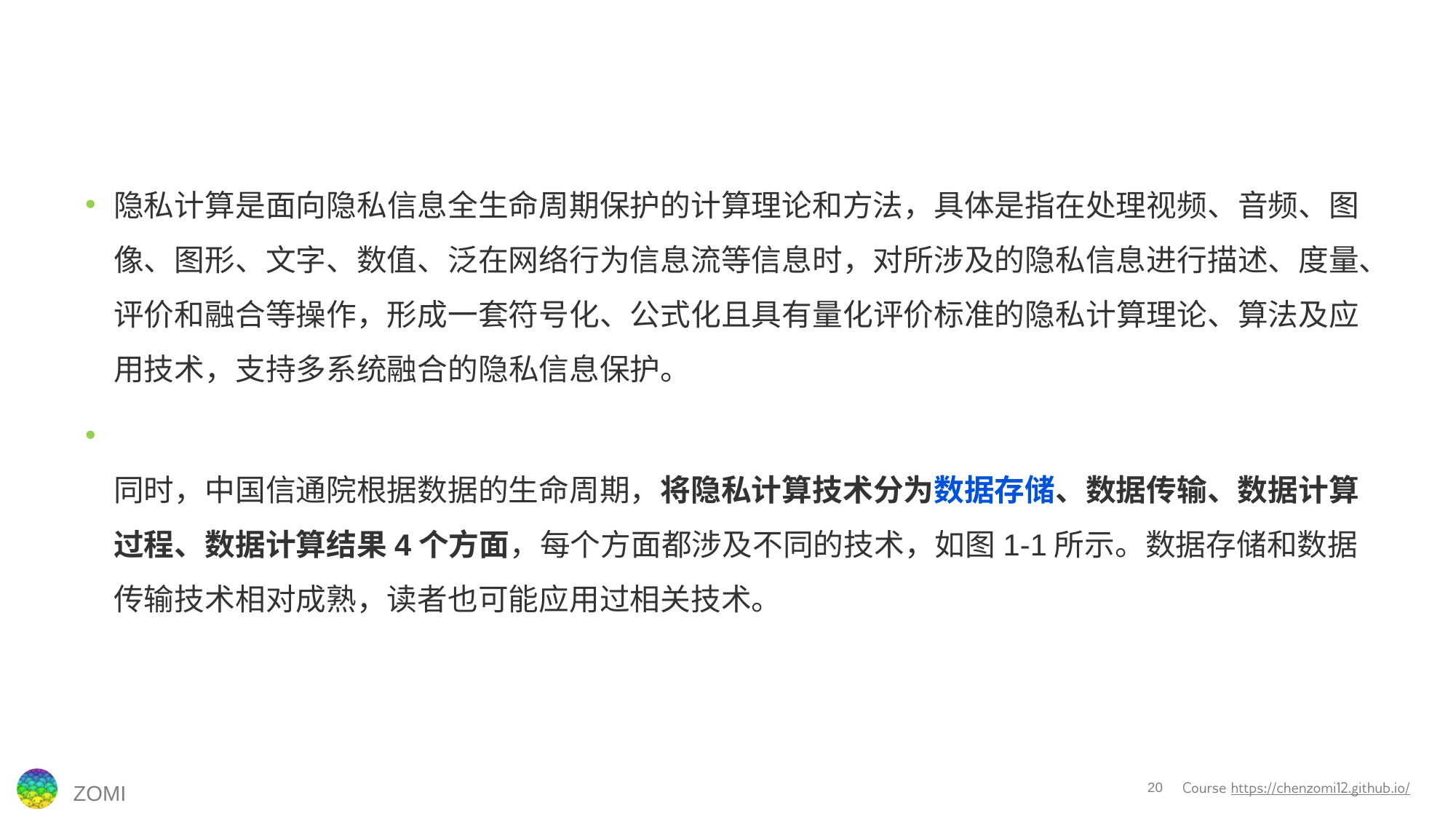

#
隐私计算是面向隐私信息全生命周期保护的计算理论和方法，具体是指在处理视频、音频、图像、图形、文字、数值、泛在网络行为信息流等信息时，对所涉及的隐私信息进行描述、度量、评价和融合等操作，形成一套符号化、公式化且具有量化评价标准的隐私计算理论、算法及应用技术，支持多系统融合的隐私信息保护。
同时，中国信通院根据数据的生命周期，将隐私计算技术分为数据存储、数据传输、数据计算过程、数据计算结果4个方面，每个方面都涉及不同的技术，如图1-1所示。数据存储和数据传输技术相对成熟，读者也可能应用过相关技术。